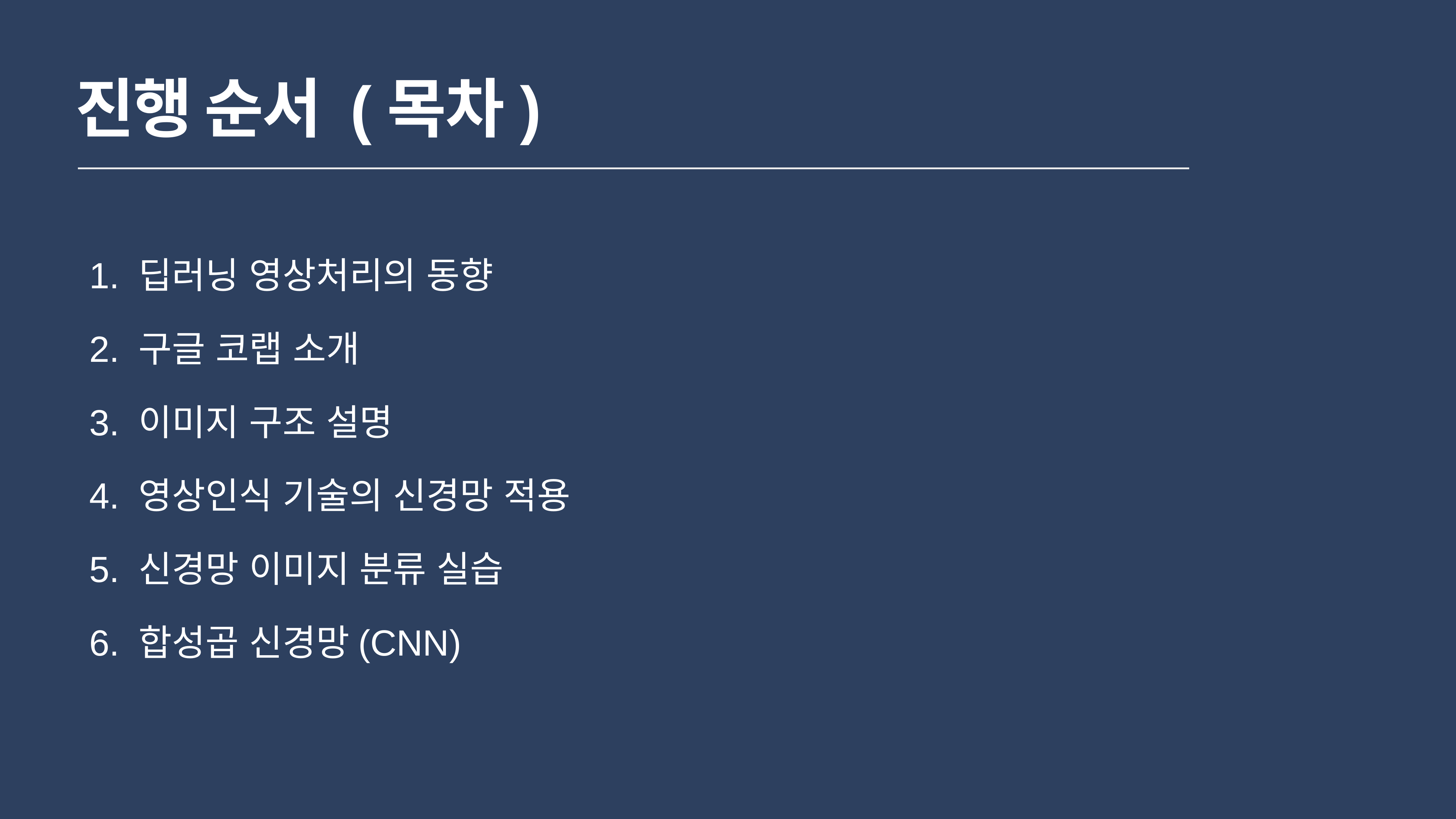

# 진행 순서 (목차)

 딥러닝 영상처리의 동향
 구글 코랩 소개
 이미지 구조 설명
 영상인식 기술의 신경망 적용
 신경망 이미지 분류 실습
 합성곱 신경망(CNN)